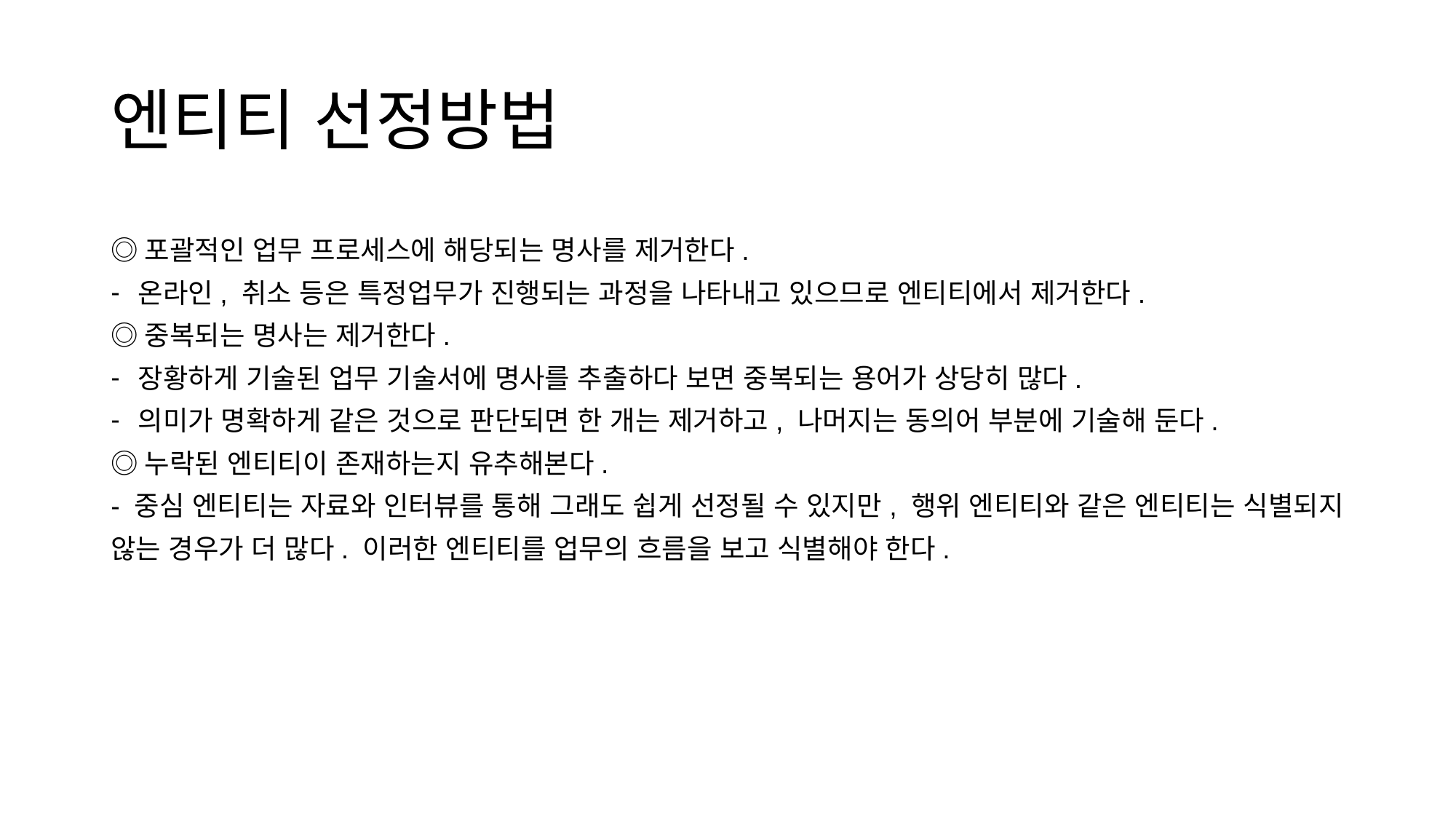

# 엔티티 선정방법
◎포괄적인 업무 프로세스에 해당되는 명사를 제거한다.
온라인, 취소 등은 특정업무가 진행되는 과정을 나타내고 있으므로 엔티티에서 제거한다.
◎중복되는 명사는 제거한다.
장황하게 기술된 업무 기술서에 명사를 추출하다 보면 중복되는 용어가 상당히 많다.
의미가 명확하게 같은 것으로 판단되면 한 개는 제거하고, 나머지는 동의어 부분에 기술해 둔다.
◎누락된 엔티티이 존재하는지 유추해본다.
- 중심 엔티티는 자료와 인터뷰를 통해 그래도 쉽게 선정될 수 있지만, 행위 엔티티와 같은 엔티티는 식별되지 않는 경우가 더 많다. 이러한 엔티티를 업무의 흐름을 보고 식별해야 한다.